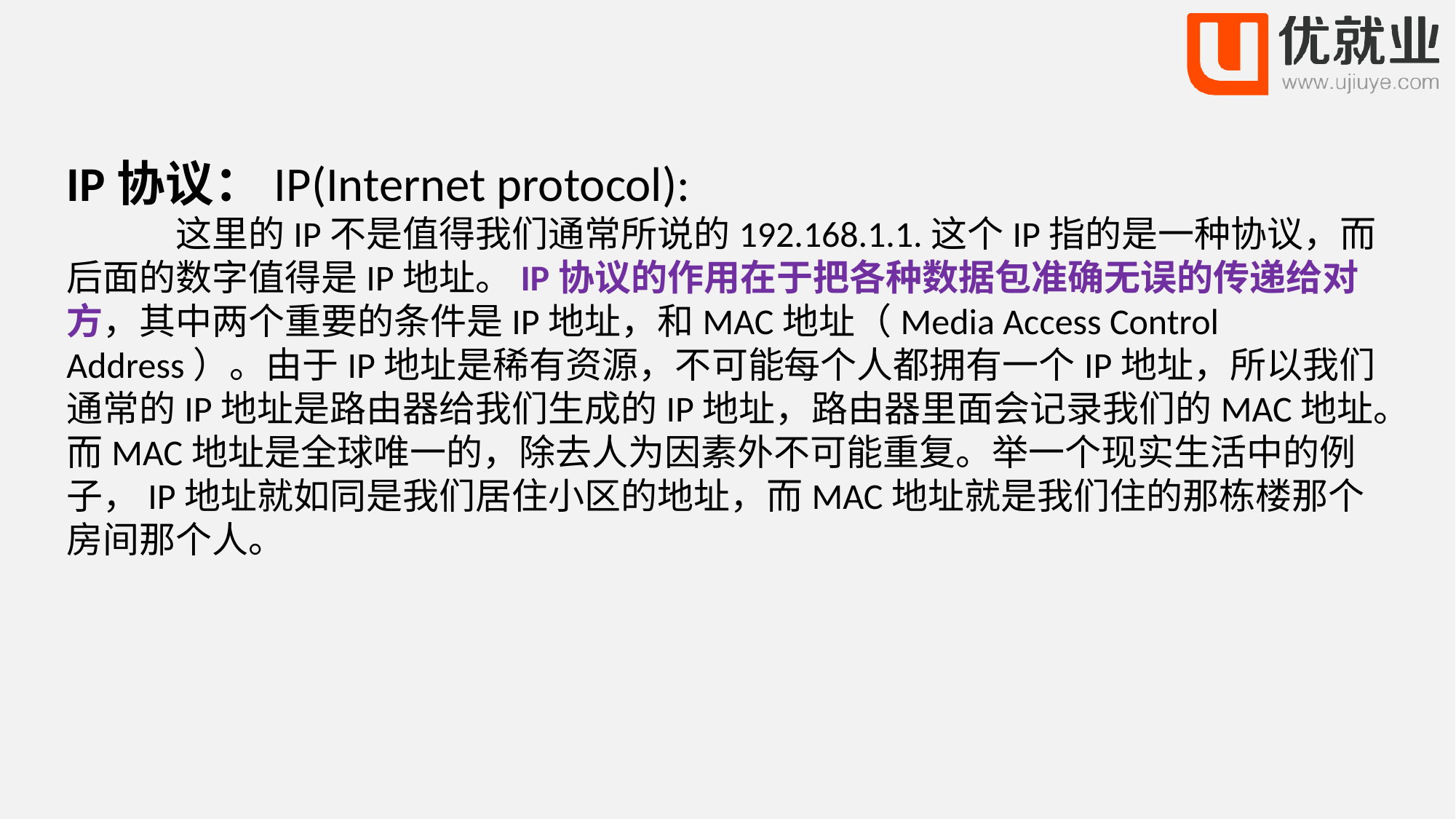

IP协议：IP(Internet protocol):
	这里的IP不是值得我们通常所说的192.168.1.1.这个IP指的是一种协议，而后面的数字值得是IP地址。IP协议的作用在于把各种数据包准确无误的传递给对方，其中两个重要的条件是IP地址，和MAC地址（Media Access Control Address）。由于IP地址是稀有资源，不可能每个人都拥有一个IP地址，所以我们通常的IP地址是路由器给我们生成的IP地址，路由器里面会记录我们的MAC地址。而MAC地址是全球唯一的，除去人为因素外不可能重复。举一个现实生活中的例子，IP地址就如同是我们居住小区的地址，而MAC地址就是我们住的那栋楼那个房间那个人。